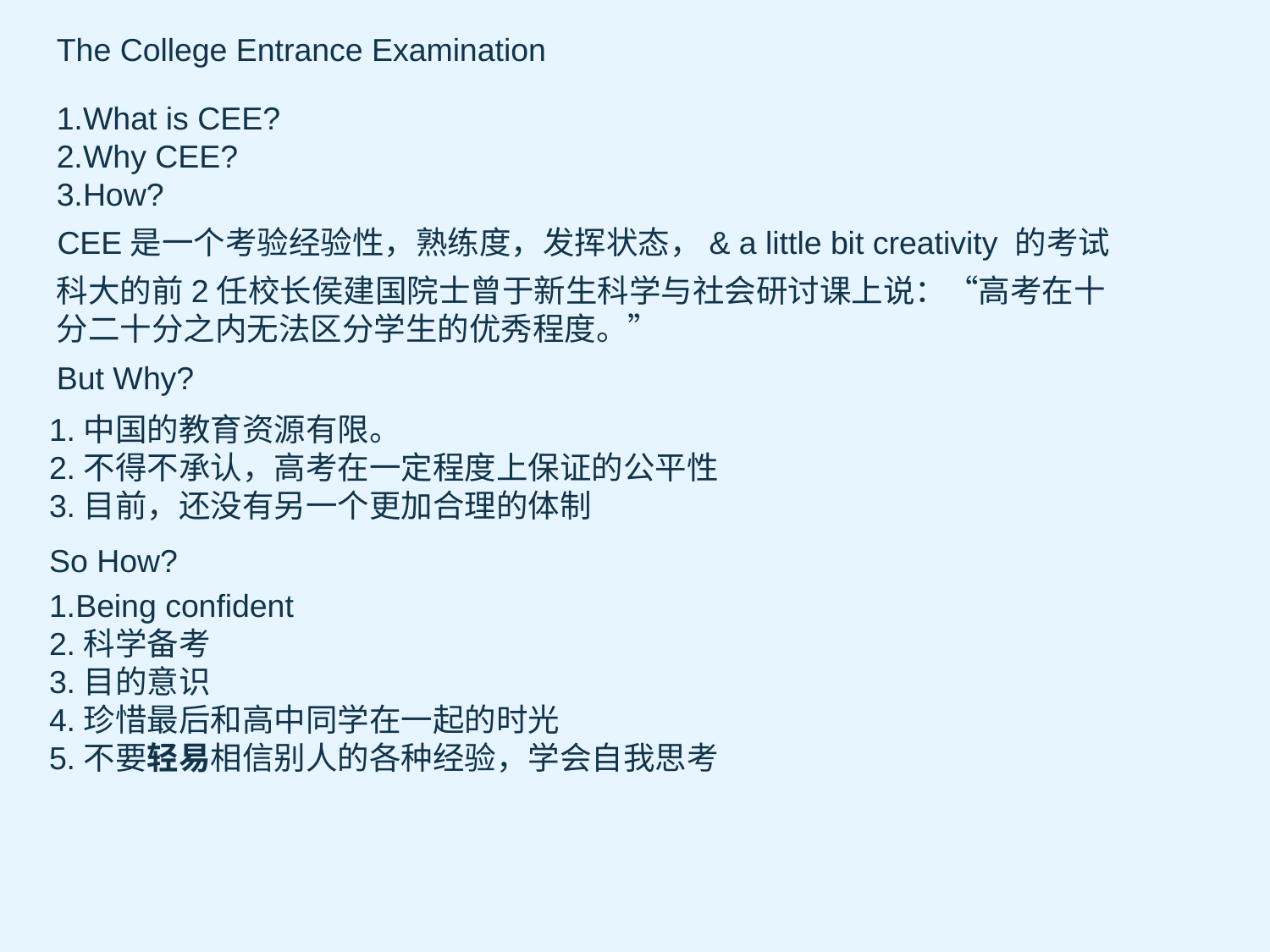

The College Entrance Examination
1.What is CEE?
2.Why CEE?
3.How?
CEE是一个考验经验性，熟练度，发挥状态，& a little bit creativity 的考试
科大的前2任校长侯建国院士曾于新生科学与社会研讨课上说：“高考在十分二十分之内无法区分学生的优秀程度。”
But Why?
1.中国的教育资源有限。
2.不得不承认，高考在一定程度上保证的公平性
3.目前，还没有另一个更加合理的体制
So How?
1.Being confident
2.科学备考
3.目的意识
4.珍惜最后和高中同学在一起的时光
5.不要轻易相信别人的各种经验，学会自我思考